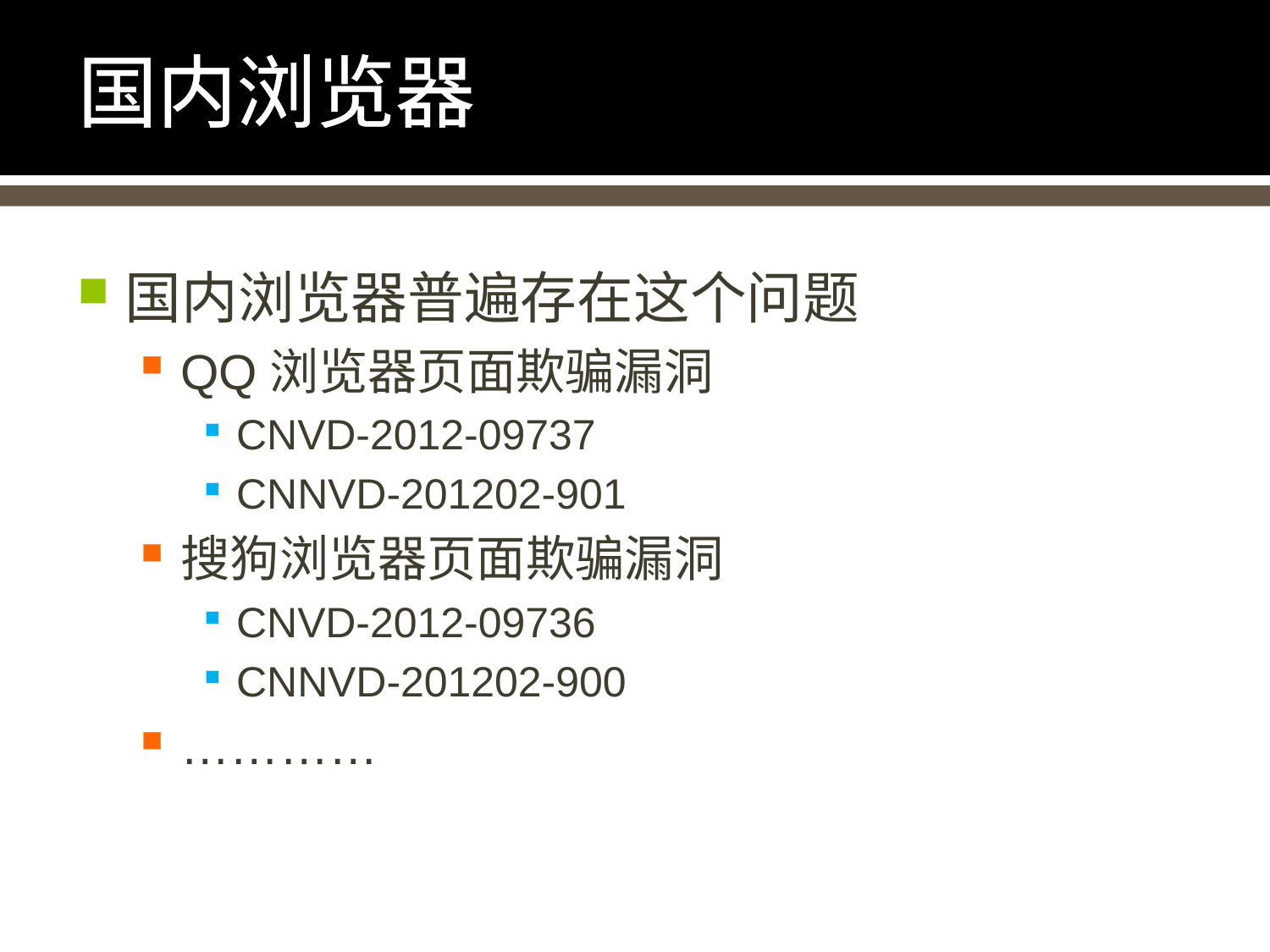

# 国内浏览器
国内浏览器普遍存在这个问题
QQ浏览器页面欺骗漏洞
CNVD-2012-09737
CNNVD-201202-901
搜狗浏览器页面欺骗漏洞
CNVD-2012-09736
CNNVD-201202-900
…………